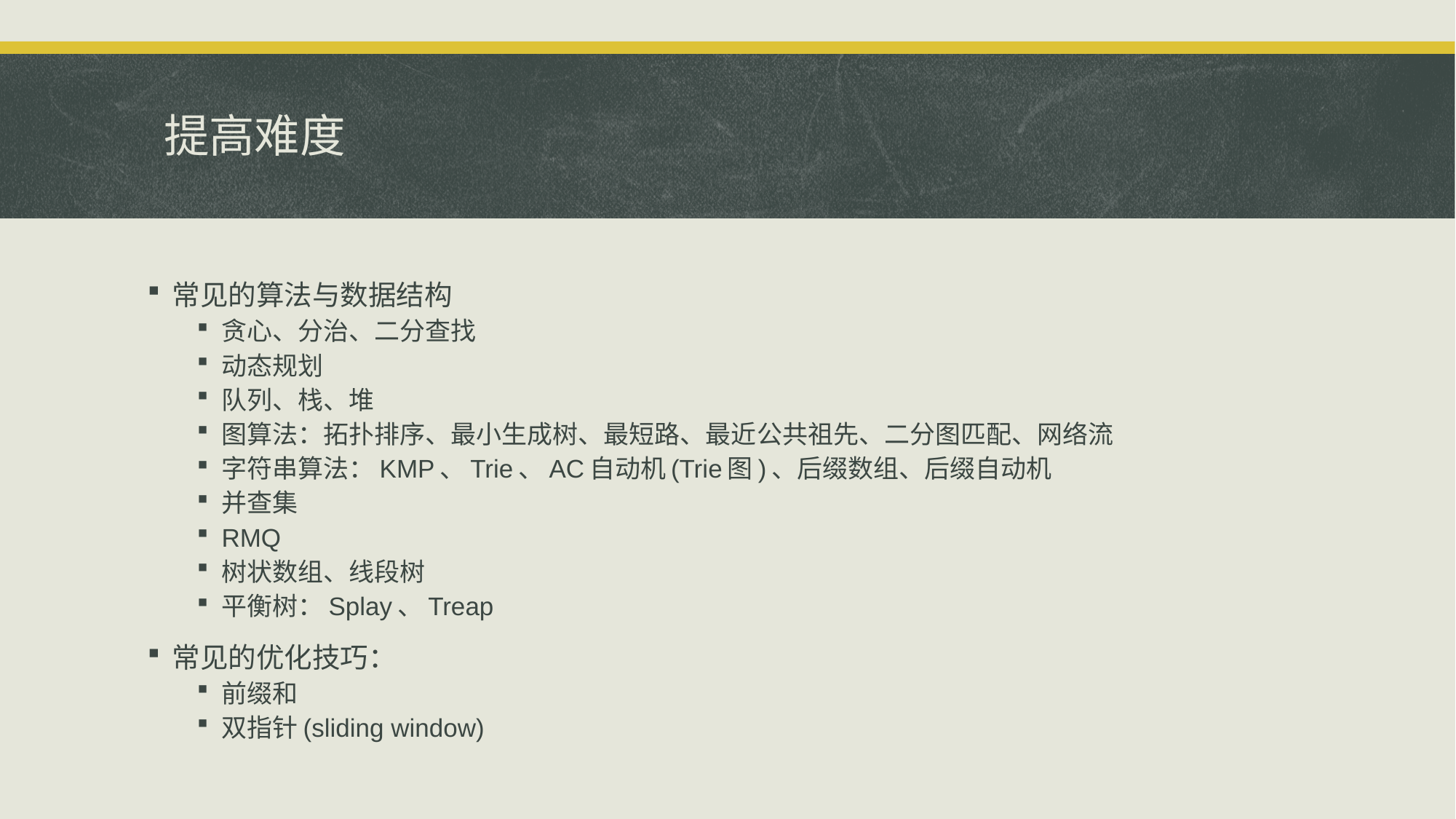

# 提高难度
常见的算法与数据结构
贪心、分治、二分查找
动态规划
队列、栈、堆
图算法：拓扑排序、最小生成树、最短路、最近公共祖先、二分图匹配、网络流
字符串算法：KMP、Trie、AC自动机(Trie图)、后缀数组、后缀自动机
并查集
RMQ
树状数组、线段树
平衡树：Splay、Treap
常见的优化技巧：
前缀和
双指针(sliding window)